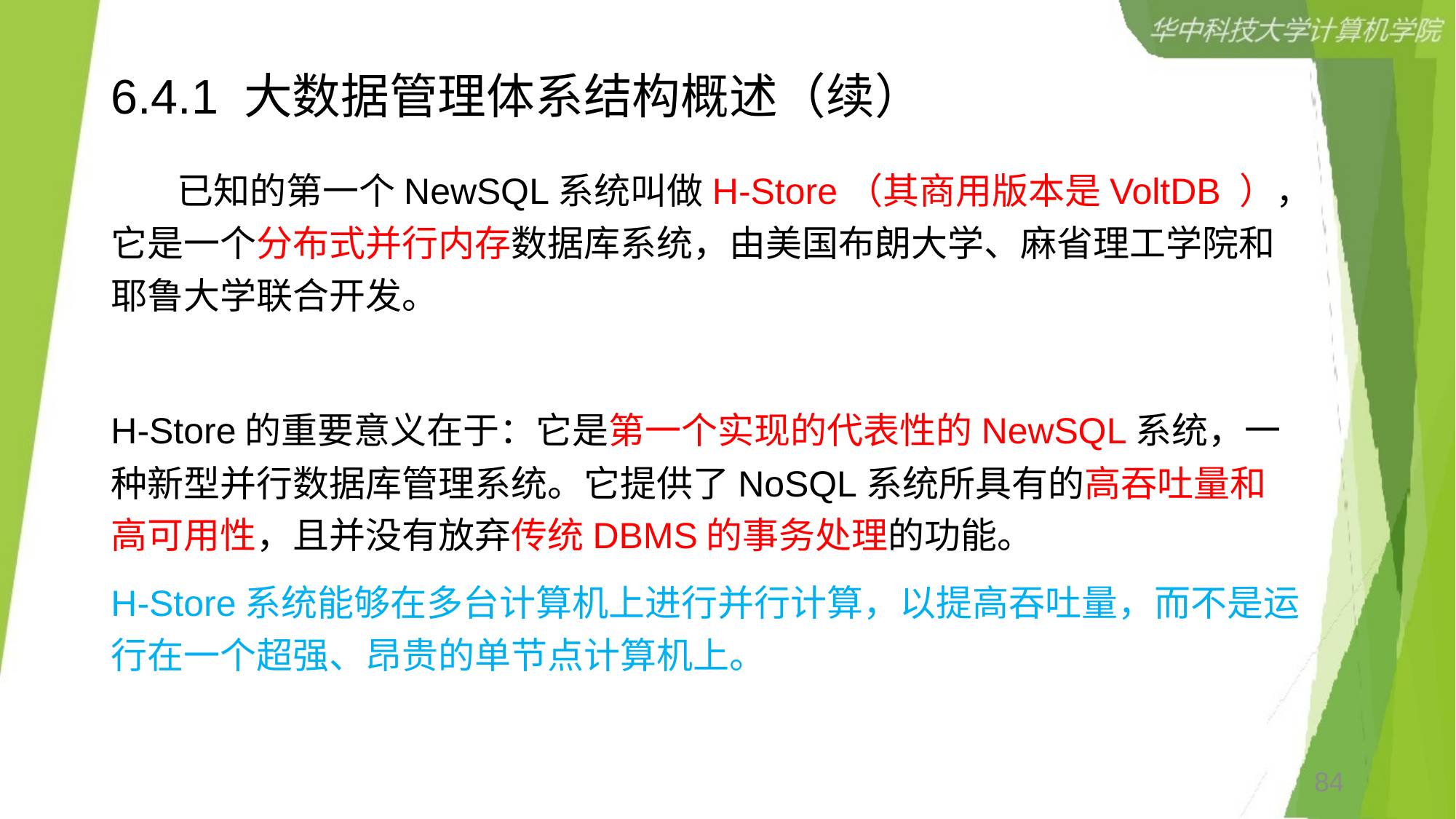

# 6.4.1 大数据管理体系结构概述（续）
       已知的第一个NewSQL系统叫做H-Store（其商用版本是VoltDB ），它是一个分布式并行内存数据库系统，由美国布朗大学、麻省理工学院和耶鲁大学联合开发。

H-Store的重要意义在于：它是第一个实现的代表性的NewSQL系统，一种新型并行数据库管理系统。它提供了NoSQL系统所具有的高吞吐量和高可用性，且并没有放弃传统DBMS的事务处理的功能。
H-Store系统能够在多台计算机上进行并行计算，以提高吞吐量，而不是运行在一个超强、昂贵的单节点计算机上。
84